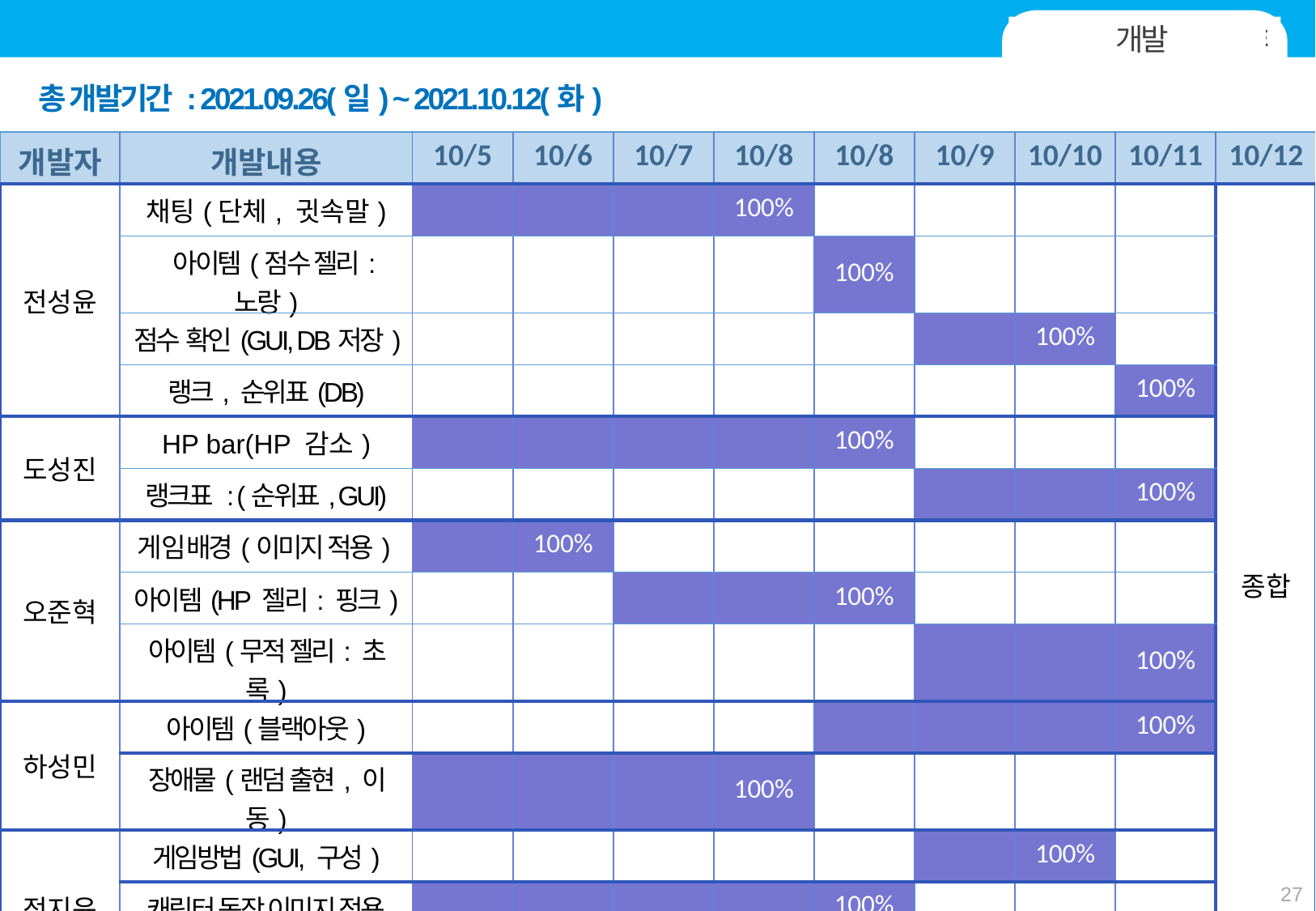

III. 시간계획서(스케줄)
개발
총 개발기간 : 2021.09.26(일) ~ 2021.10.12(화)
| 개발자 | 개발내용 | 10/5 | 10/6 | 10/7 | 10/8 | 10/8 | 10/9 | 10/10 | 10/11 | 10/12 |
| --- | --- | --- | --- | --- | --- | --- | --- | --- | --- | --- |
| 전성윤 | 채팅(단체, 귓속말) |  |  |  | 100% |  |  |  |  | 종합 |
|  | 아이템(점수 젤리: 노랑) |  |  |  |  | 100% |  |  |  |  |
|  | 점수 확인(GUI, DB저장) |  |  |  |  |  |  | 100% |  |  |
|  | 랭크, 순위표(DB) |  |  |  |  |  |  |  | 100% |  |
| 도성진 | HP bar(HP 감소) |  |  |  |  | 100% |  |  |  |  |
|  | 랭크표 : (순위표, GUI) |  |  |  |  |  |  |  | 100% |  |
| 오준혁 | 게임배경(이미지 적용) |  | 100% |  |  |  |  |  |  |  |
|  | 아이템(HP 젤리: 핑크) |  |  |  |  | 100% |  |  |  |  |
|  | 아이템(무적 젤리: 초록) |  |  |  |  |  |  |  | 100% |  |
| 하성민 | 아이템(블랙아웃) |  |  |  |  |  |  |  | 100% |  |
|  | 장애물(랜덤 출현, 이동) |  |  |  | 100% |  |  |  |  |  |
| 정지윤 | 게임방법(GUI, 구성) |  |  |  |  |  |  | 100% |  |  |
|  | 캐릭터 동작 이미지 적용 |  |  |  |  | 100% |  |  |  |  |
|  | 클릭, 게임 효과음 |  |  |  |  |  |  |  | 100% |  |
27